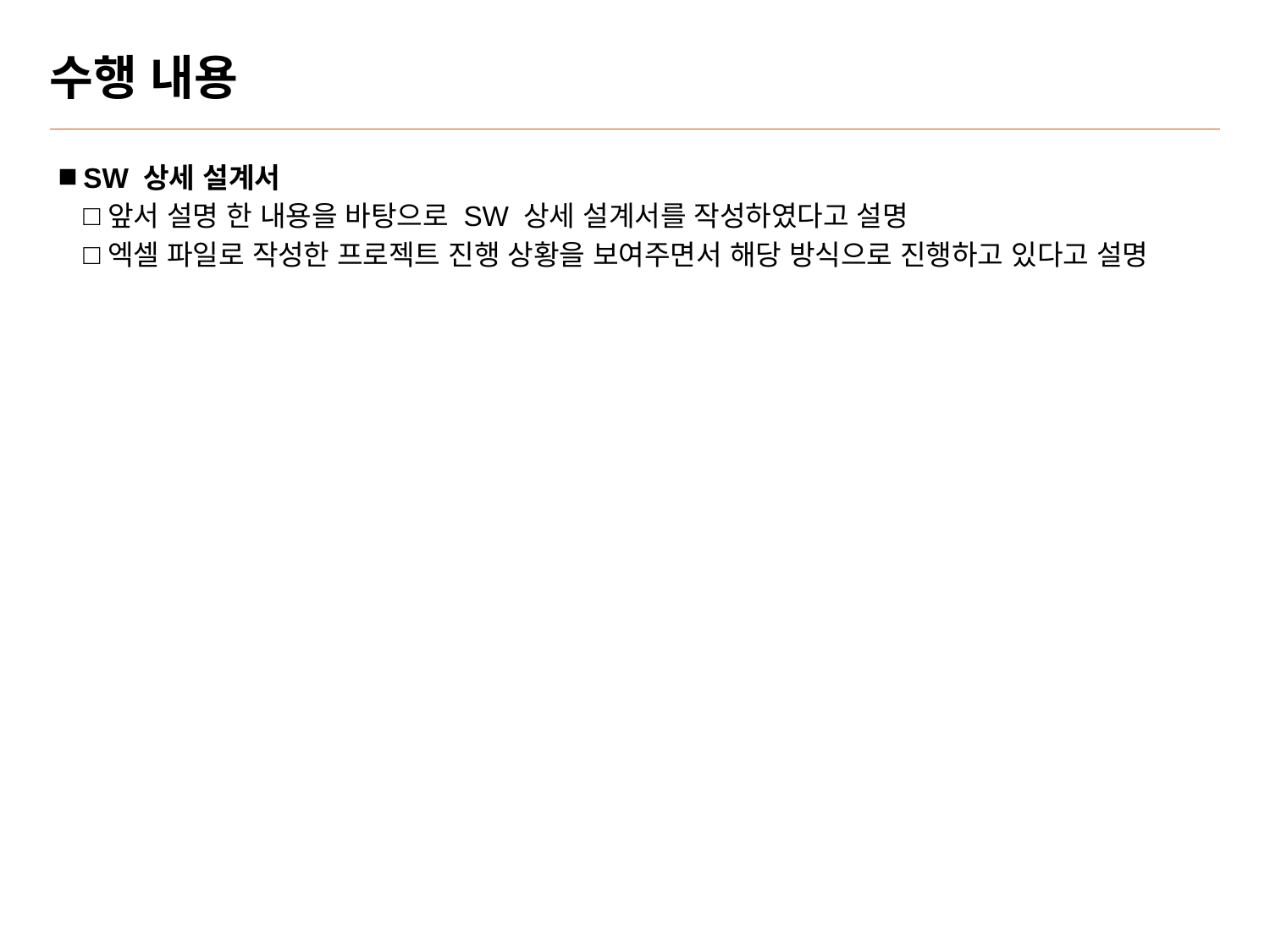

# 수행 내용
SW 상세 설계서
앞서 설명 한 내용을 바탕으로 SW 상세 설계서를 작성하였다고 설명
엑셀 파일로 작성한 프로젝트 진행 상황을 보여주면서 해당 방식으로 진행하고 있다고 설명